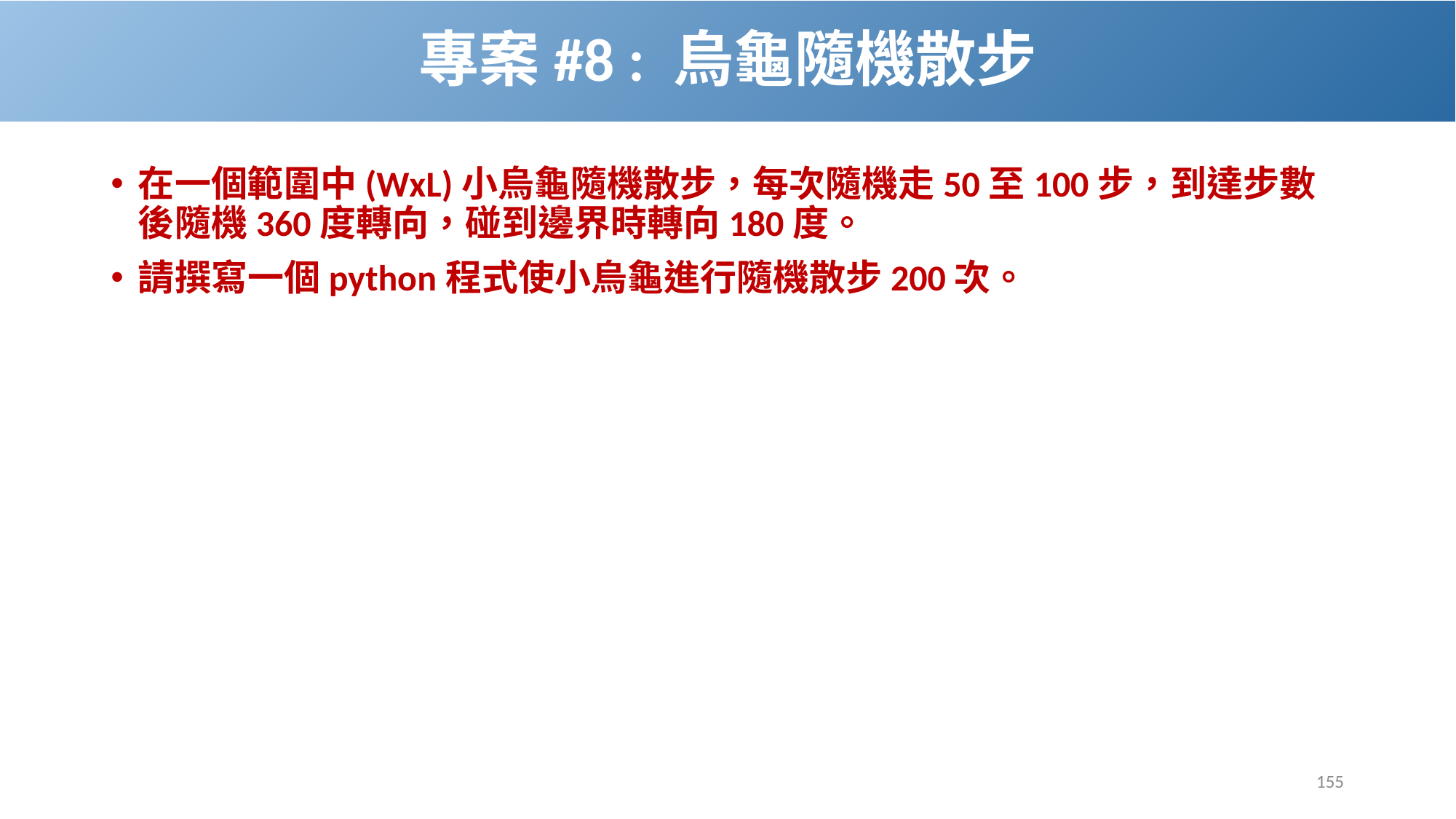

# 專案#8 : 烏龜隨機散步
在一個範圍中(WxL)小烏龜隨機散步，每次隨機走50至100步，到達步數後隨機360度轉向，碰到邊界時轉向180度。
請撰寫一個python程式使小烏龜進行隨機散步200次。
155